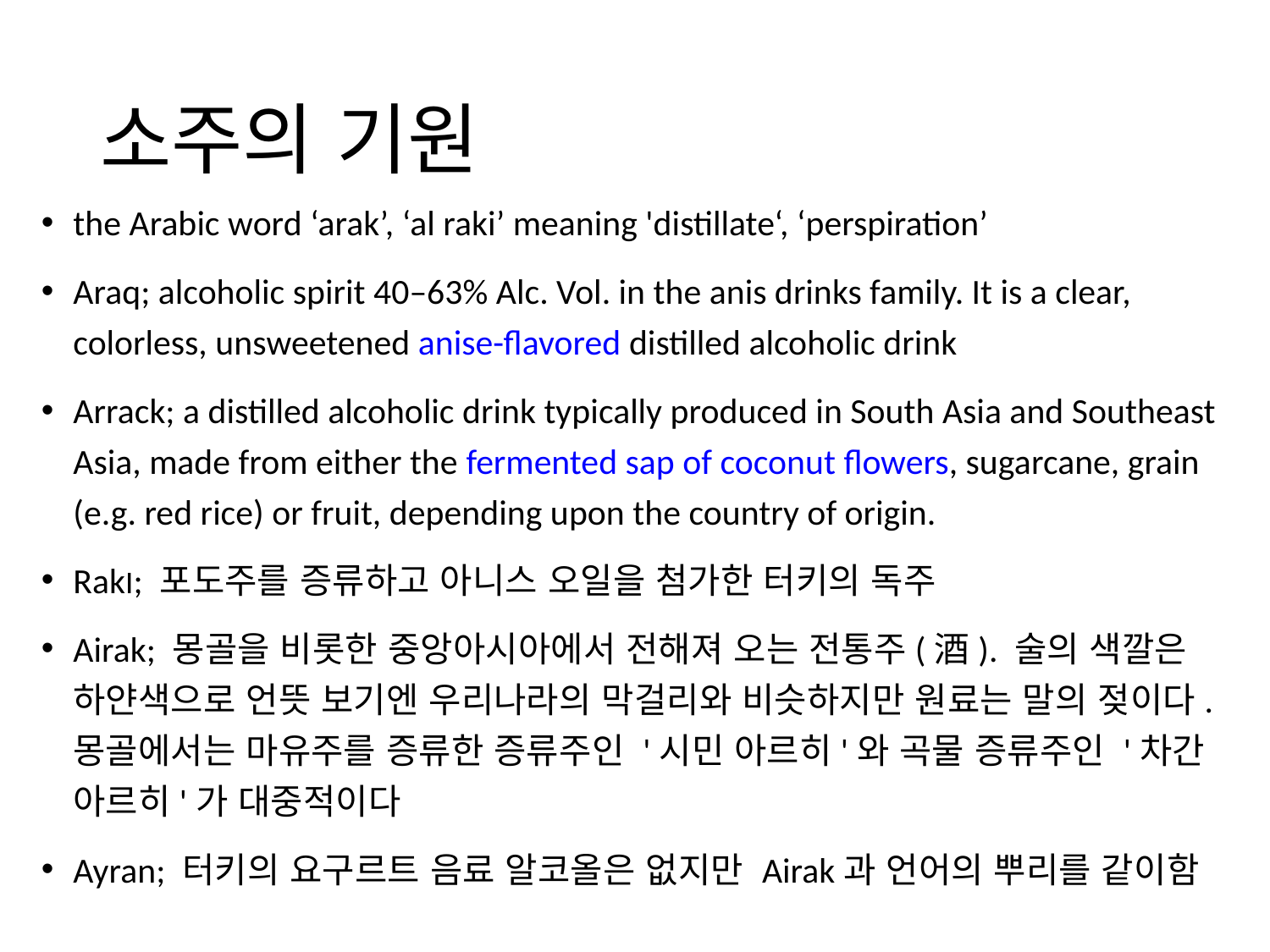

# 소주의 기원
the Arabic word ‘arak’, ‘al raki’ meaning 'distillate‘, ‘perspiration’
Araq; alcoholic spirit 40–63% Alc. Vol. in the anis drinks family. It is a clear, colorless, unsweetened anise-flavored distilled alcoholic drink
Arrack; a distilled alcoholic drink typically produced in South Asia and Southeast Asia, made from either the fermented sap of coconut flowers, sugarcane, grain (e.g. red rice) or fruit, depending upon the country of origin.
RakI; 포도주를 증류하고 아니스 오일을 첨가한 터키의 독주
Airak; 몽골을 비롯한 중앙아시아에서 전해져 오는 전통주(酒). 술의 색깔은 하얀색으로 언뜻 보기엔 우리나라의 막걸리와 비슷하지만 원료는 말의 젖이다. 몽골에서는 마유주를 증류한 증류주인 '시민 아르히'와 곡물 증류주인 '차간 아르히'가 대중적이다
Ayran; 터키의 요구르트 음료 알코올은 없지만 Airak과 언어의 뿌리를 같이함